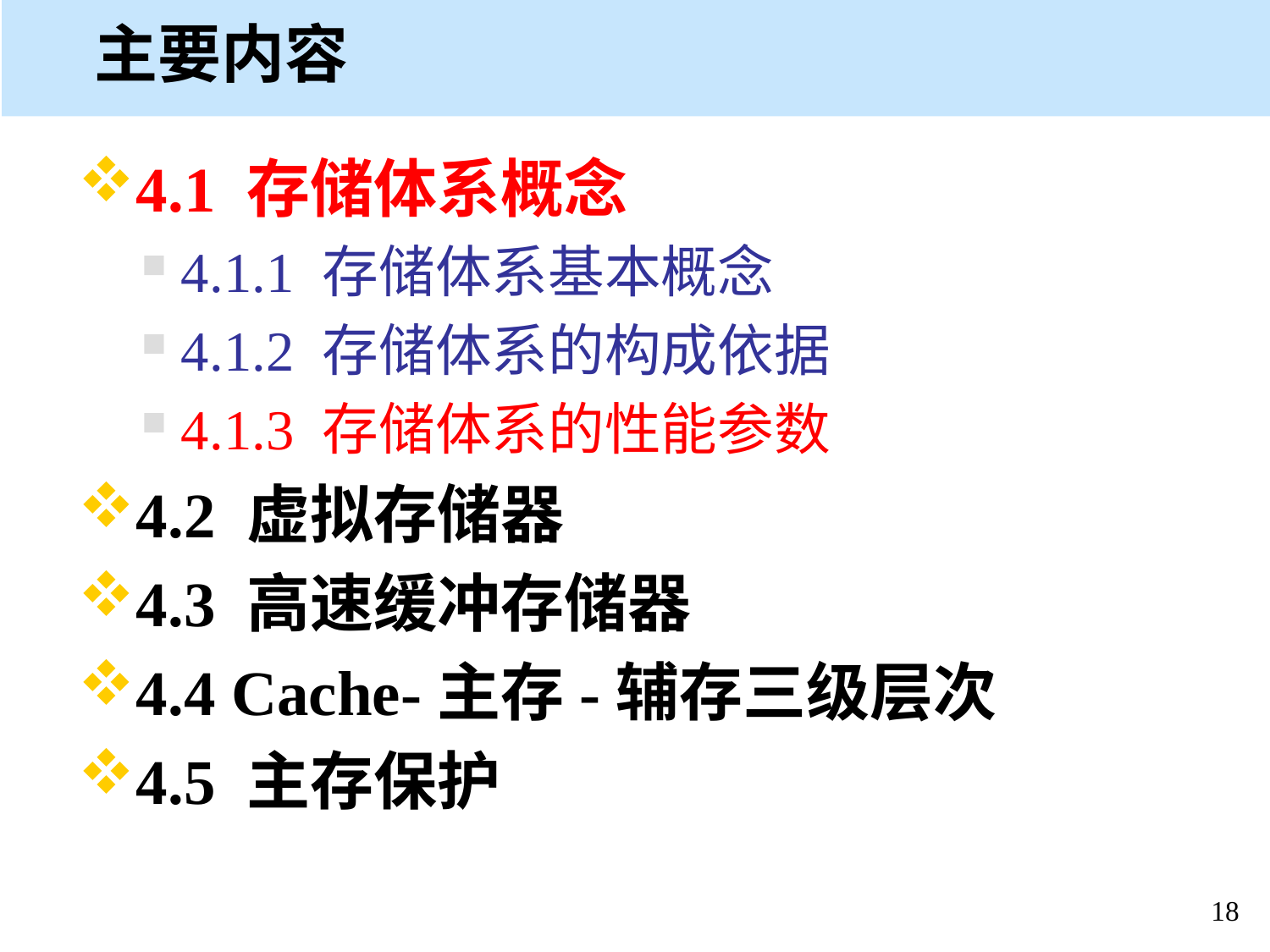

# 主要内容
4.1 存储体系概念
4.1.1 存储体系基本概念
4.1.2 存储体系的构成依据
4.1.3 存储体系的性能参数
4.2 虚拟存储器
4.3 高速缓冲存储器
4.4 Cache-主存-辅存三级层次
4.5 主存保护